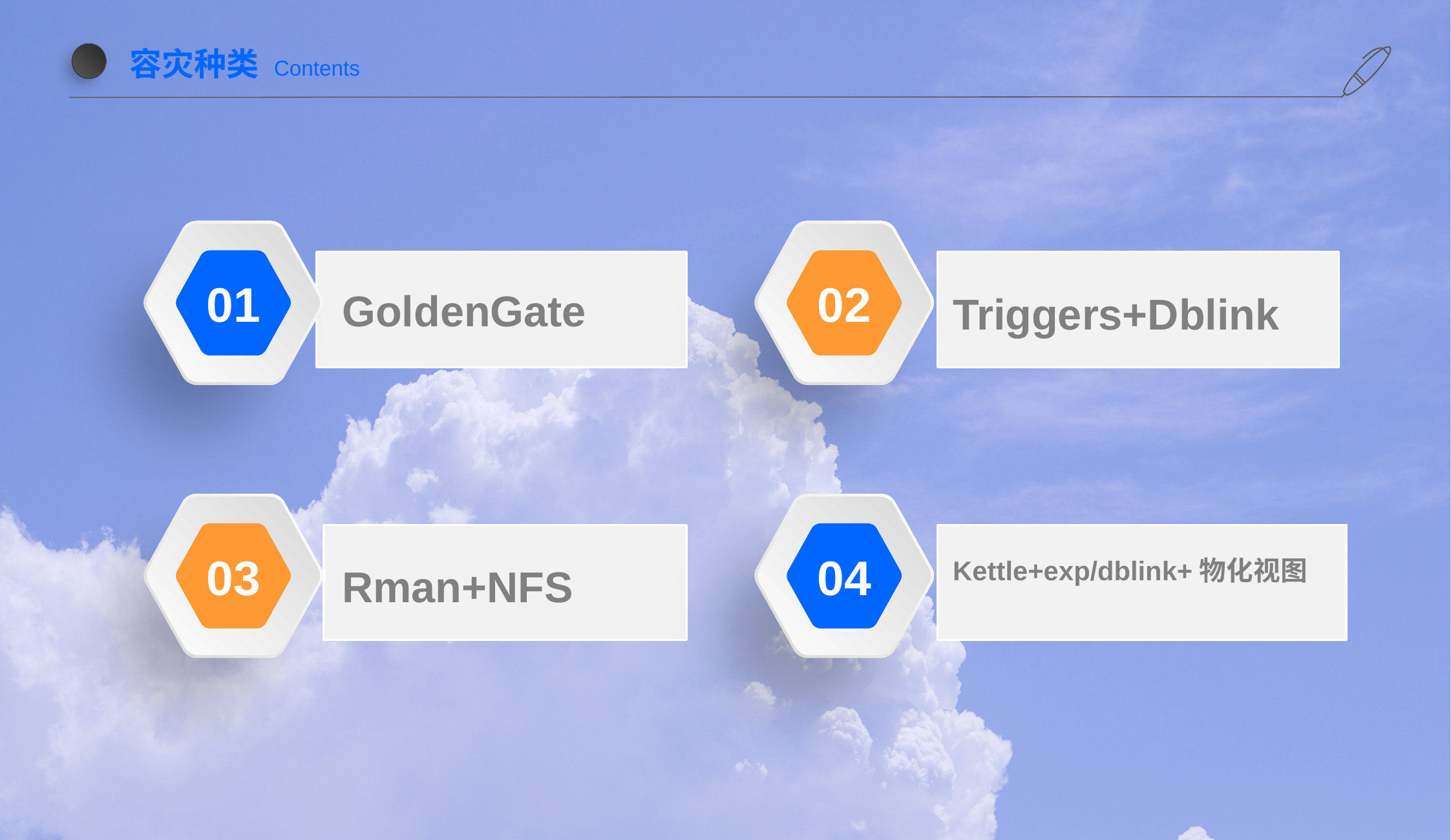

容灾种类 Contents

01

02
GoldenGate

Triggers+Dblink

03

04

Rman+NFS
Kettle+exp/dblink+物化视图